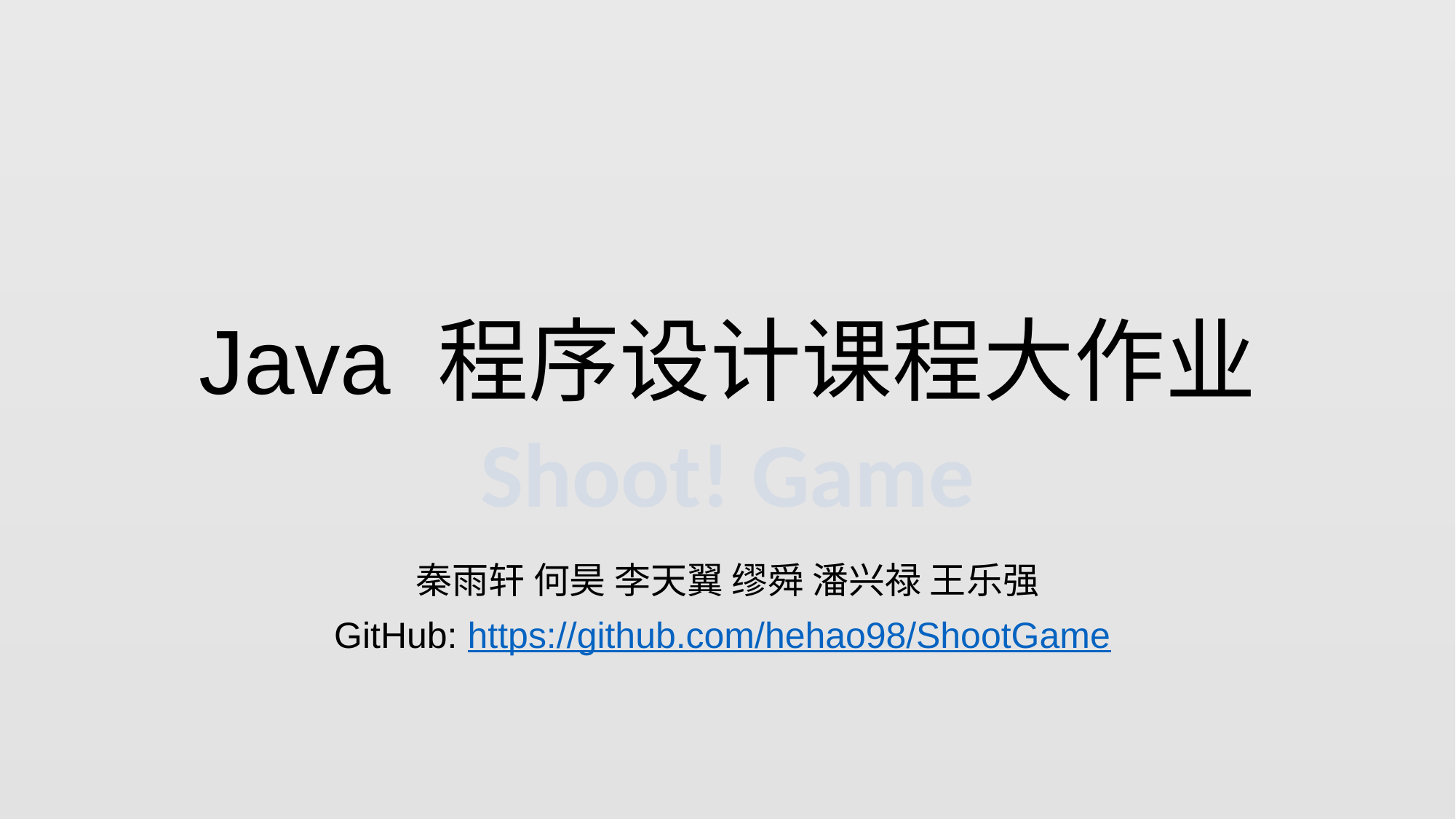

# Java 程序设计课程大作业
Shoot! Game

秦雨轩 何昊 李天翼 缪舜 潘兴禄 王乐强
GitHub: https://github.com/hehao98/ShootGame